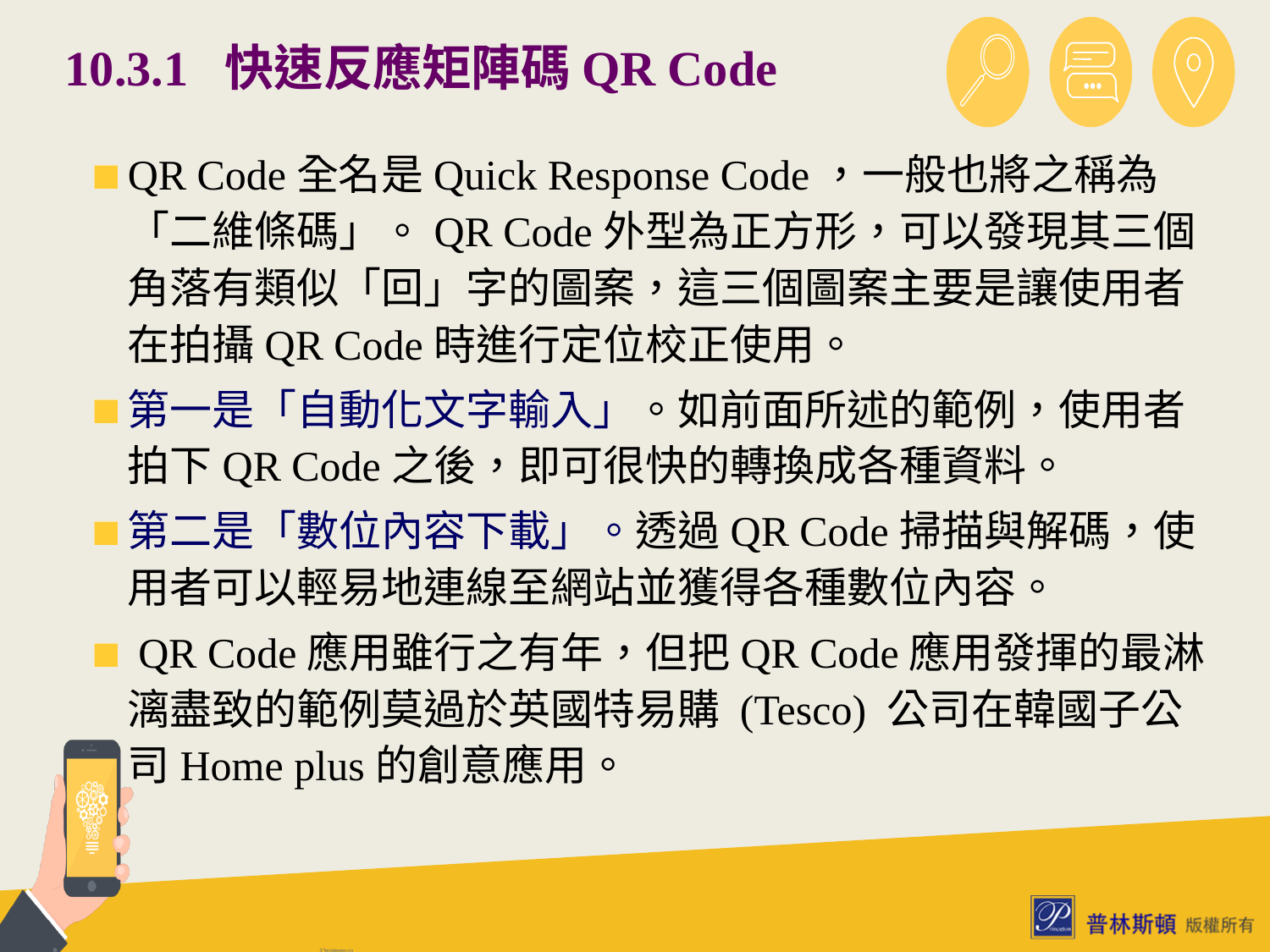

# 10.3.1  快速反應矩陣碼QR Code
QR Code全名是Quick Response Code，一般也將之稱為「二維條碼」。QR Code外型為正方形，可以發現其三個角落有類似「回」字的圖案，這三個圖案主要是讓使用者在拍攝QR Code時進行定位校正使用。
第一是「自動化文字輸入」。如前面所述的範例，使用者拍下QR Code之後，即可很快的轉換成各種資料。
第二是「數位內容下載」。透過QR Code掃描與解碼，使用者可以輕易地連線至網站並獲得各種數位內容。
 QR Code應用雖行之有年，但把QR Code應用發揮的最淋漓盡致的範例莫過於英國特易購 (Tesco) 公司在韓國子公司Home plus的創意應用。